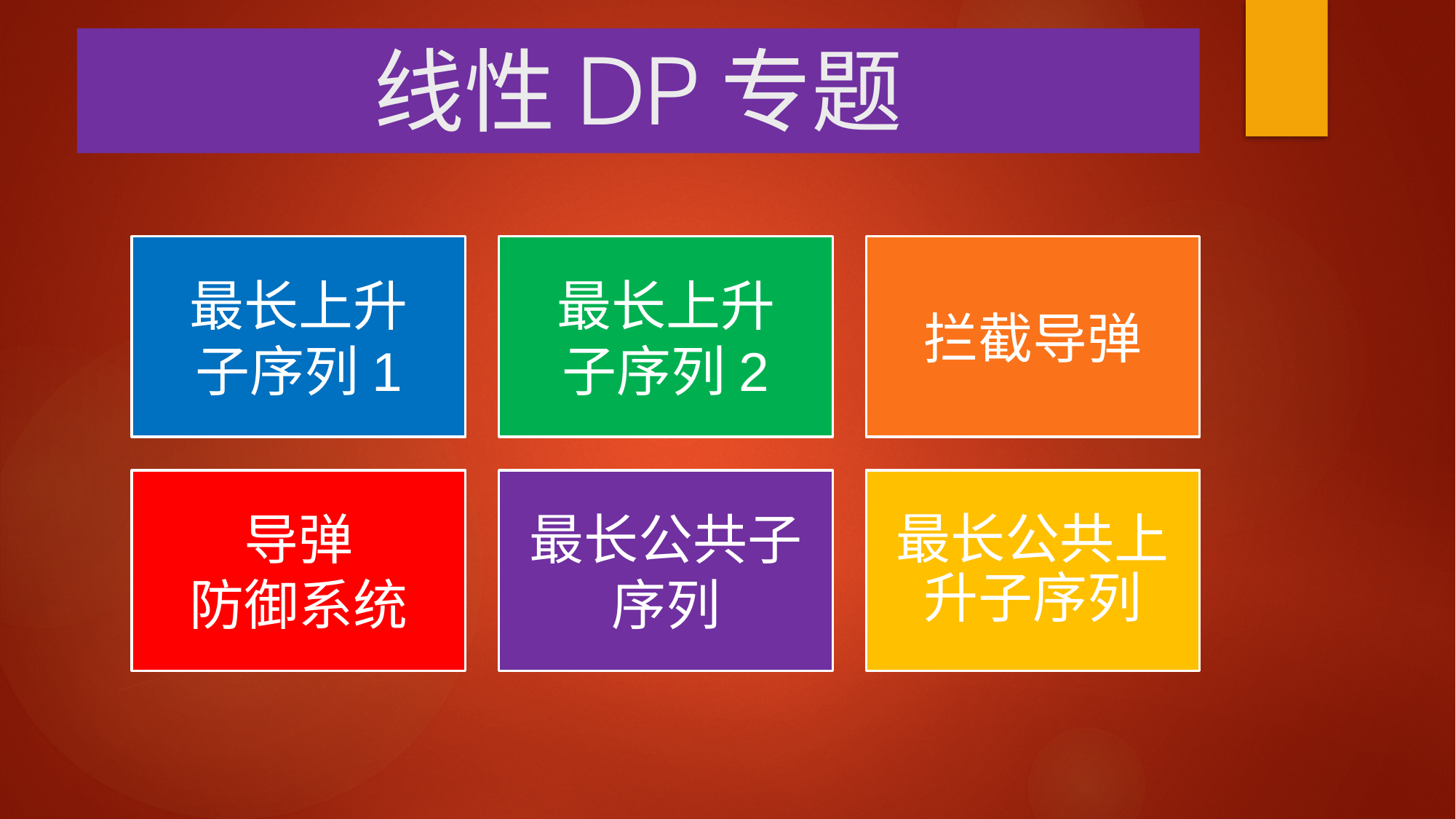

# 线性DP专题
最长上升
子序列1
最长上升
子序列2
拦截导弹
导弹
防御系统
最长公共子序列
最长公共上升子序列